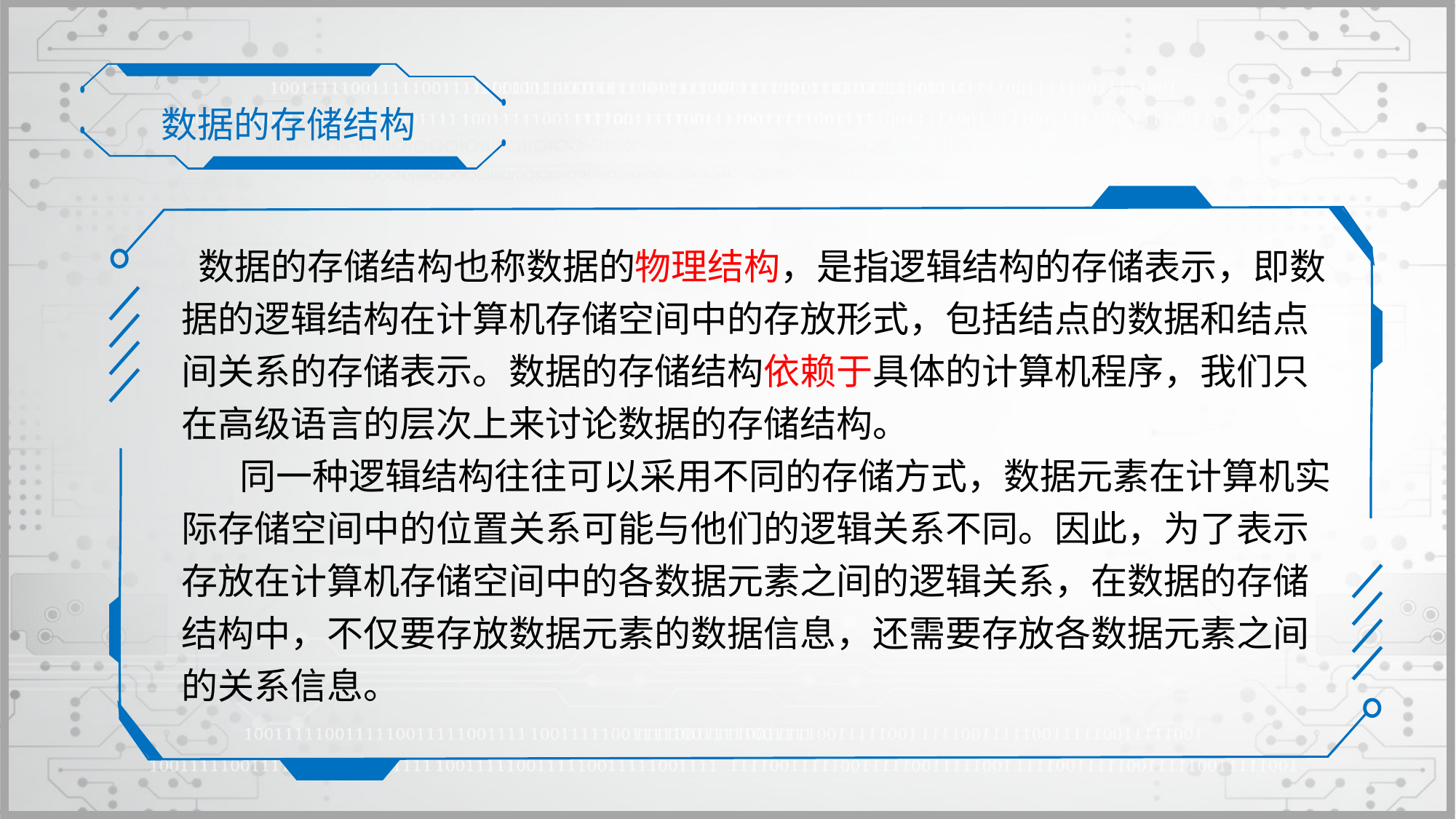

数据的存储结构

 数据的存储结构也称数据的物理结构，是指逻辑结构的存储表示，即数据的逻辑结构在计算机存储空间中的存放形式，包括结点的数据和结点间关系的存储表示。数据的存储结构依赖于具体的计算机程序，我们只在高级语言的层次上来讨论数据的存储结构。
      同一种逻辑结构往往可以采用不同的存储方式，数据元素在计算机实际存储空间中的位置关系可能与他们的逻辑关系不同。因此，为了表示存放在计算机存储空间中的各数据元素之间的逻辑关系，在数据的存储结构中，不仅要存放数据元素的数据信息，还需要存放各数据元素之间的关系信息。